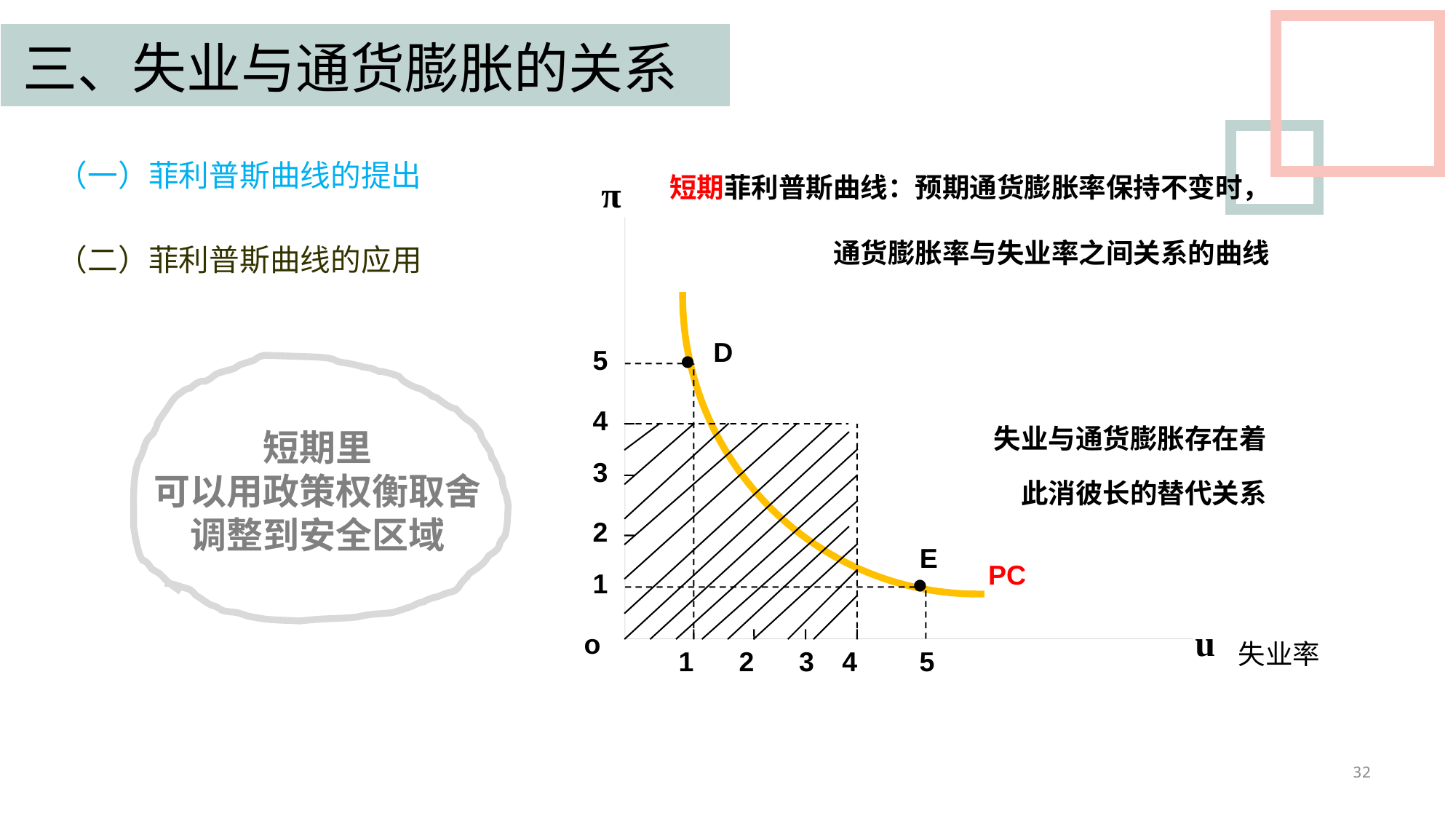

三、失业与通货膨胀的关系

短期菲利普斯曲线：预期通货膨胀率保持不变时，
通货膨胀率与失业率之间关系的曲线
（一）菲利普斯曲线的提出
π

（二）菲利普斯曲线的应用

D
5
●

短期里
可以用政策权衡取舍
调整到安全区域

4
失业与通货膨胀存在着
此消彼长的替代关系

3

2

E

PC
1
●

u
o

失业率

1
2
3
4
5
32